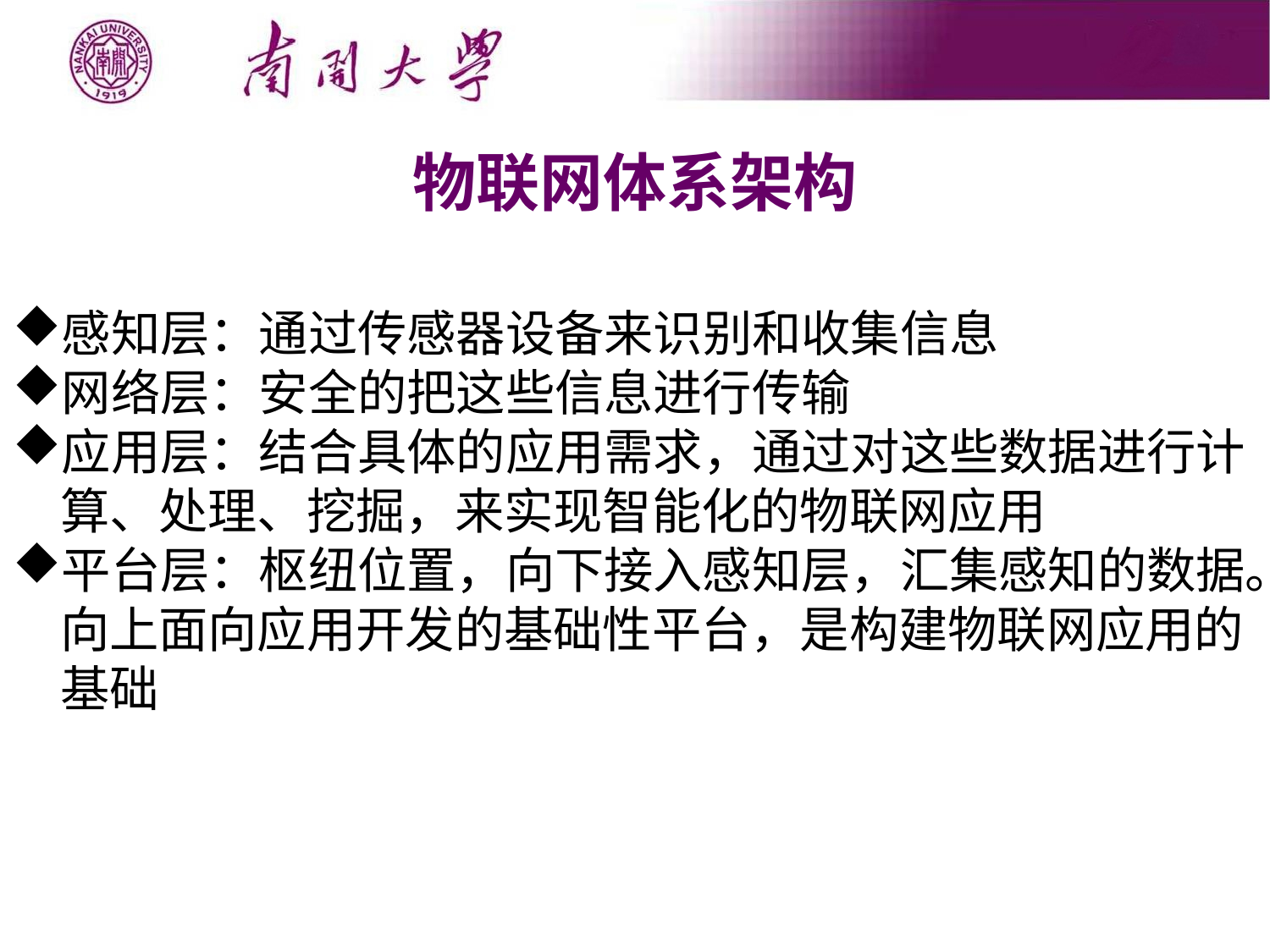

物联网体系架构
感知层：通过传感器设备来识别和收集信息
网络层：安全的把这些信息进行传输
应用层：结合具体的应用需求，通过对这些数据进行计算、处理、挖掘，来实现智能化的物联网应用
平台层：枢纽位置，向下接入感知层，汇集感知的数据。向上面向应用开发的基础性平台，是构建物联网应用的基础